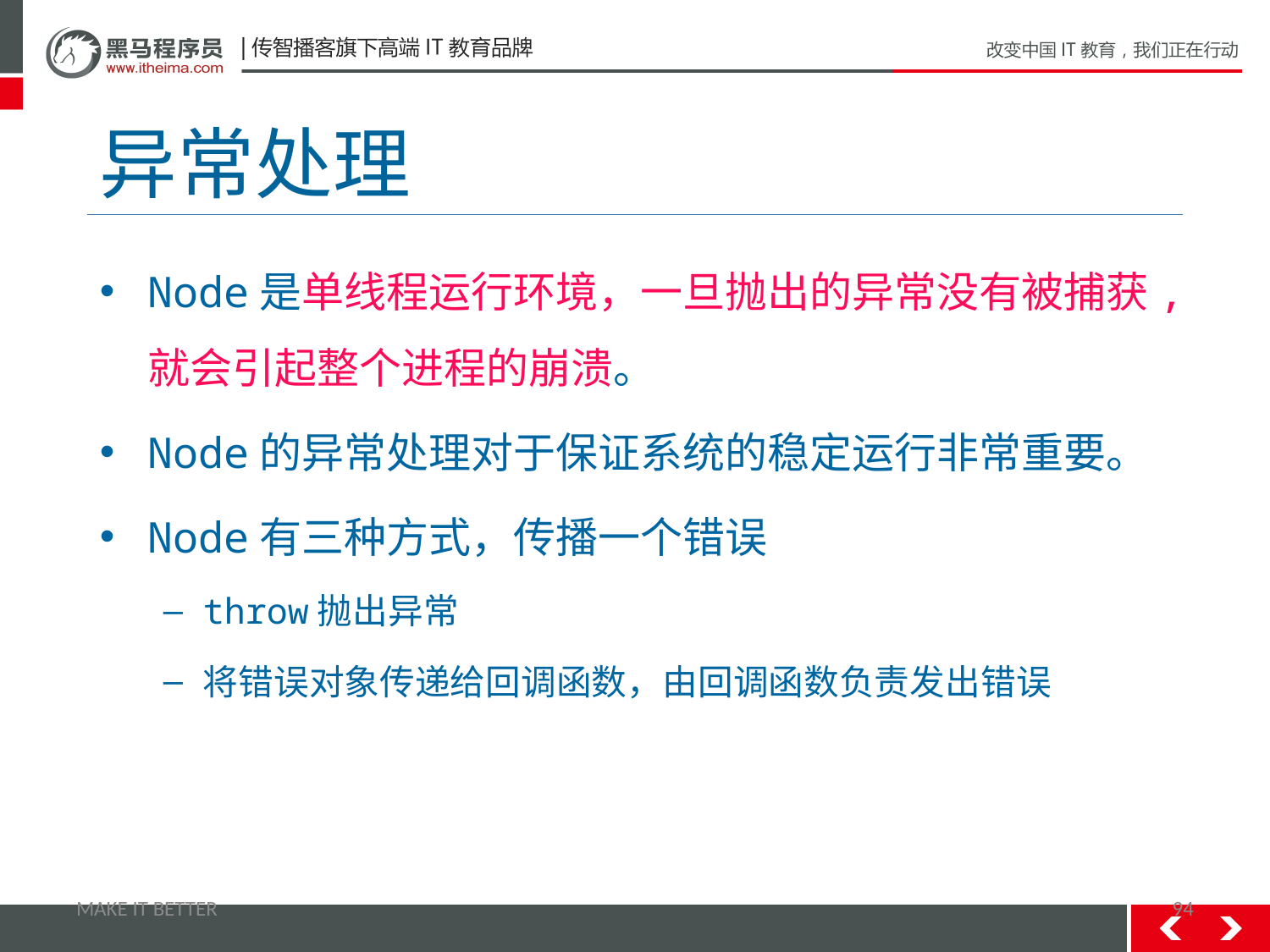

# 异常处理
Node是单线程运行环境，一旦抛出的异常没有被捕获,就会引起整个进程的崩溃。
Node的异常处理对于保证系统的稳定运行非常重要。
Node有三种方式，传播一个错误
throw抛出异常
将错误对象传递给回调函数，由回调函数负责发出错误
MAKE IT BETTER
94